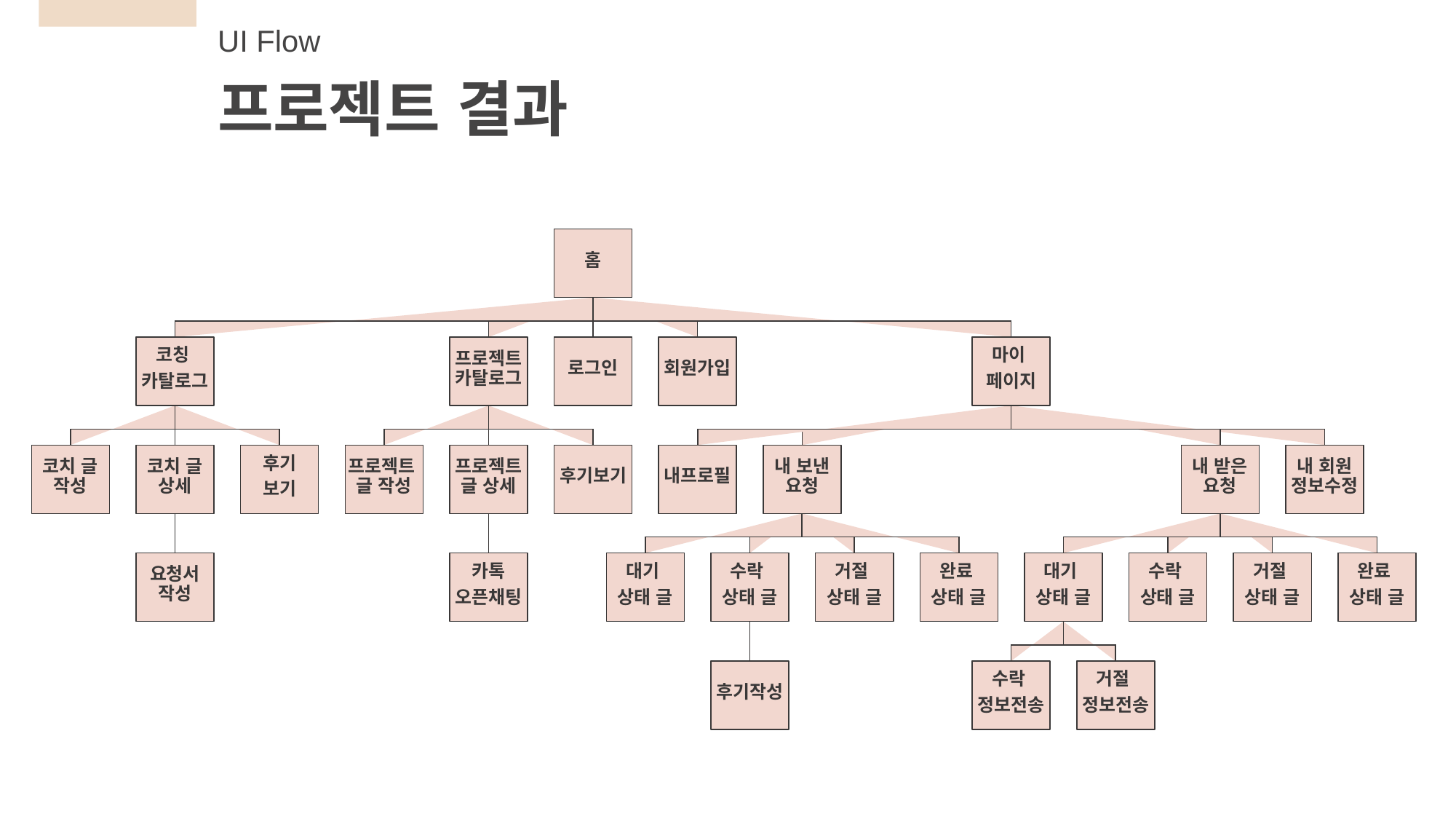

UI Flow
프로젝트 결과
홈

코칭
카탈로그
프로젝트 카탈로그
로그인
회원가입
마이
페이지

코치 글 작성
코치 글 상세
후기
보기
프로젝트  글 작성
프로젝트 글 상세
후기보기
내프로필
내 보낸 요청
내 받은 요청
내 회원 정보수정

요청서 작성
카톡
오픈채팅
대기
상태 글
수락
상태 글
거절
상태 글
완료
상태 글
대기
상태 글
수락
상태 글
거절
상태 글
완료
상태 글

후기작성
수락
정보전송
거절
정보전송